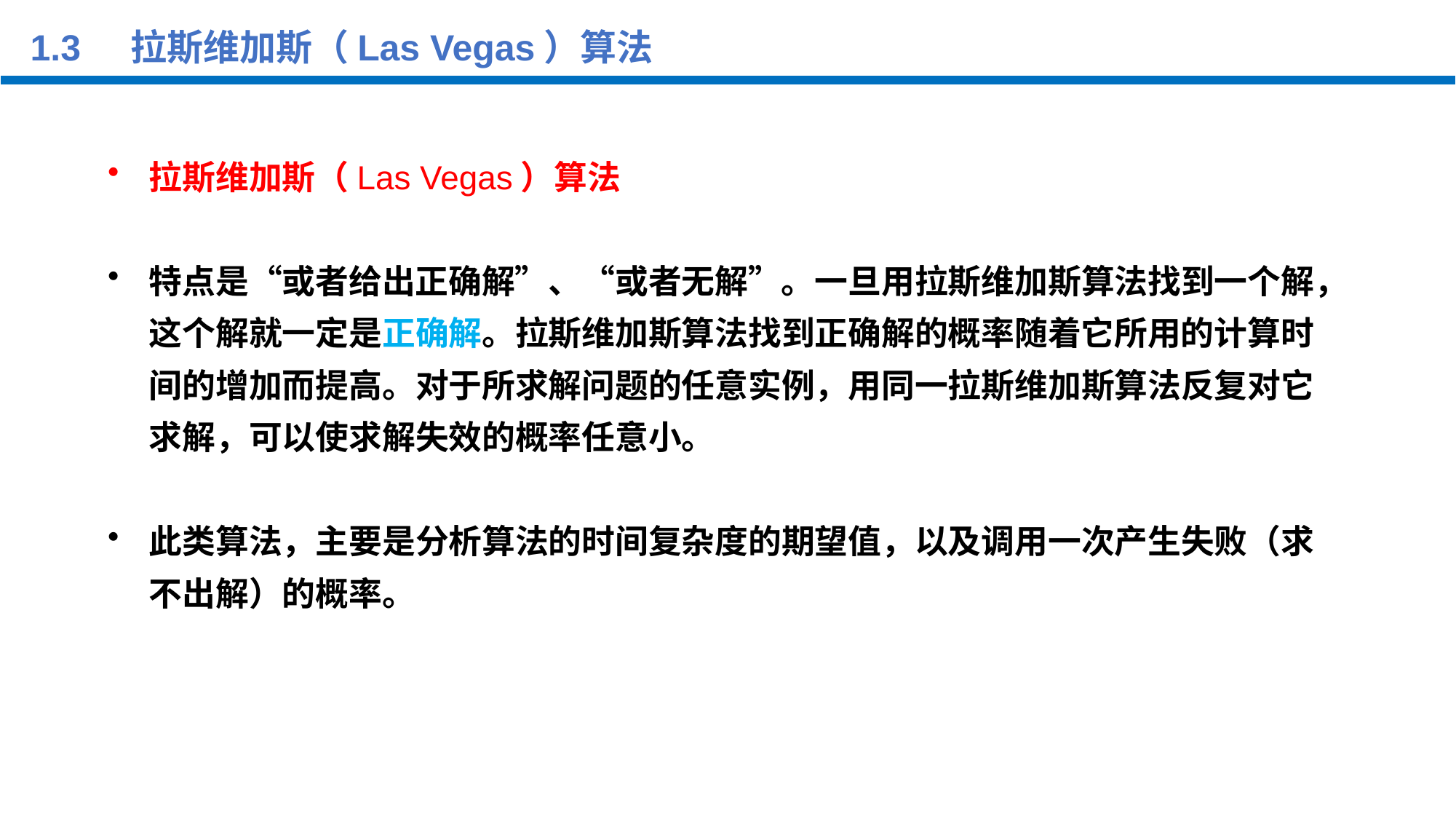

1.3    拉斯维加斯（Las Vegas）算法

拉斯维加斯（Las Vegas）算法

特点是“或者给出正确解”、“或者无解”。一旦用拉斯维加斯算法找到一个解，这个解就一定是正确解。拉斯维加斯算法找到正确解的概率随着它所用的计算时间的增加而提高。对于所求解问题的任意实例，用同一拉斯维加斯算法反复对它求解，可以使求解失效的概率任意小。

此类算法，主要是分析算法的时间复杂度的期望值，以及调用一次产生失败（求不出解）的概率。